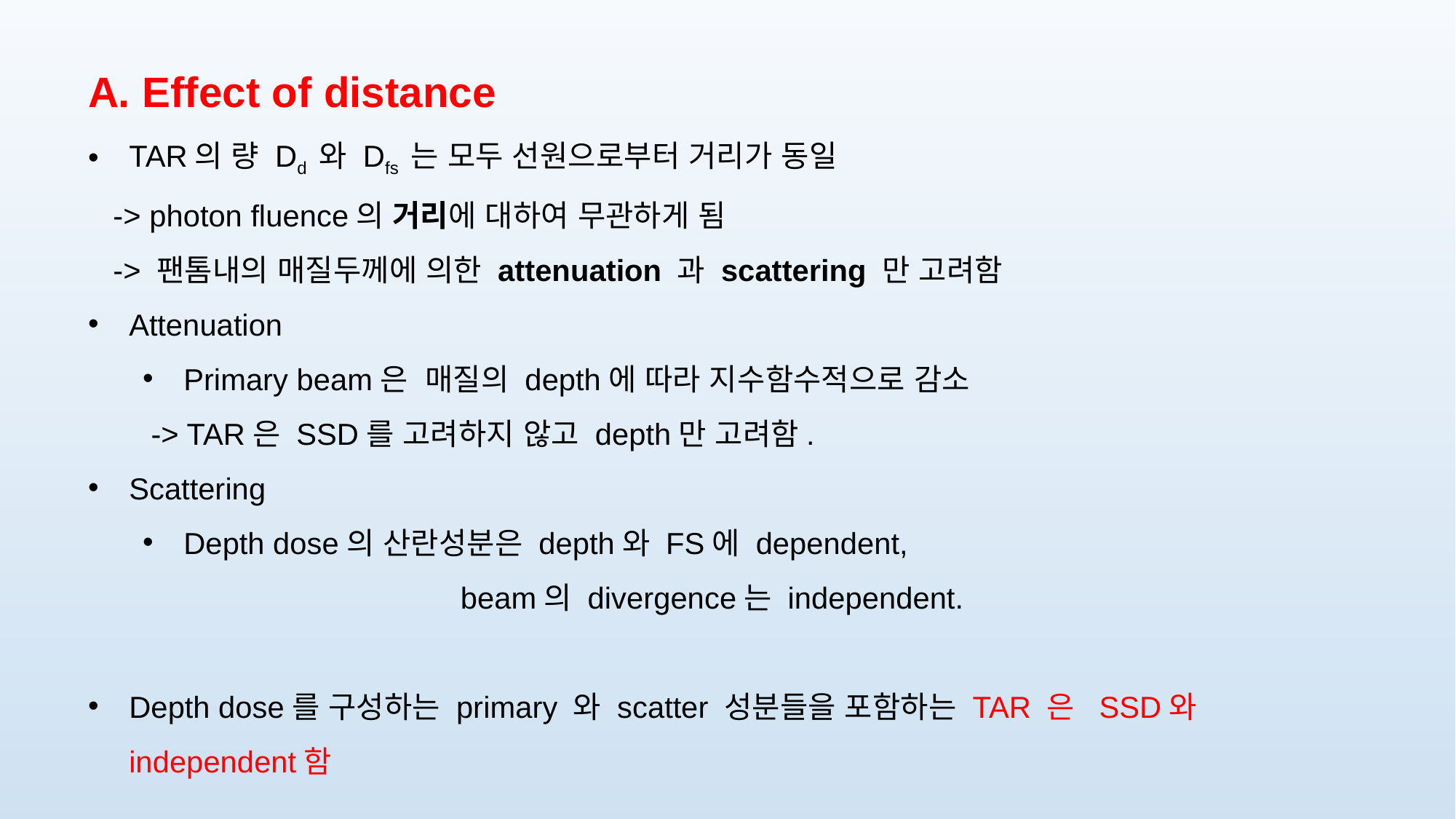

A. Effect of distance
TAR의 량 Dd 와 Dfs 는 모두 선원으로부터 거리가 동일
   -> photon fluence의 거리에 대하여 무관하게 됨
   -> 팬톰내의 매질두께에 의한 attenuation 과 scattering 만 고려함
Attenuation
Primary beam은  매질의 depth에 따라 지수함수적으로 감소
 -> TAR은 SSD를 고려하지 않고 depth만 고려함.
Scattering
Depth dose의 산란성분은 depth와 FS에 dependent,
                                      beam의 divergence는 independent.

Depth dose를 구성하는 primary 와 scatter 성분들을 포함하는 TAR 은  SSD와 independent함